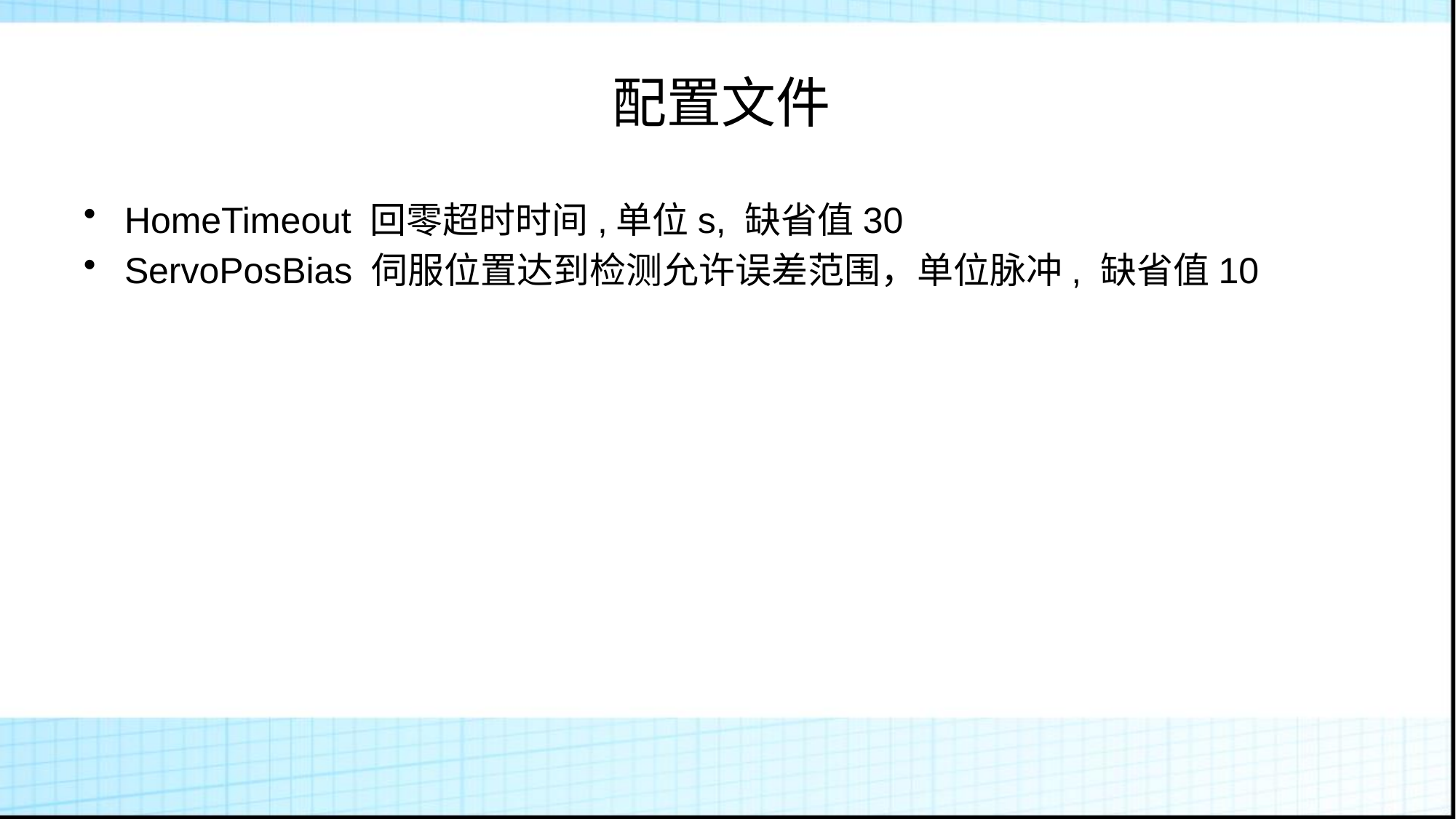

# 配置文件
HomeTimeout 回零超时时间,单位s, 缺省值30
ServoPosBias 伺服位置达到检测允许误差范围，单位脉冲, 缺省值10